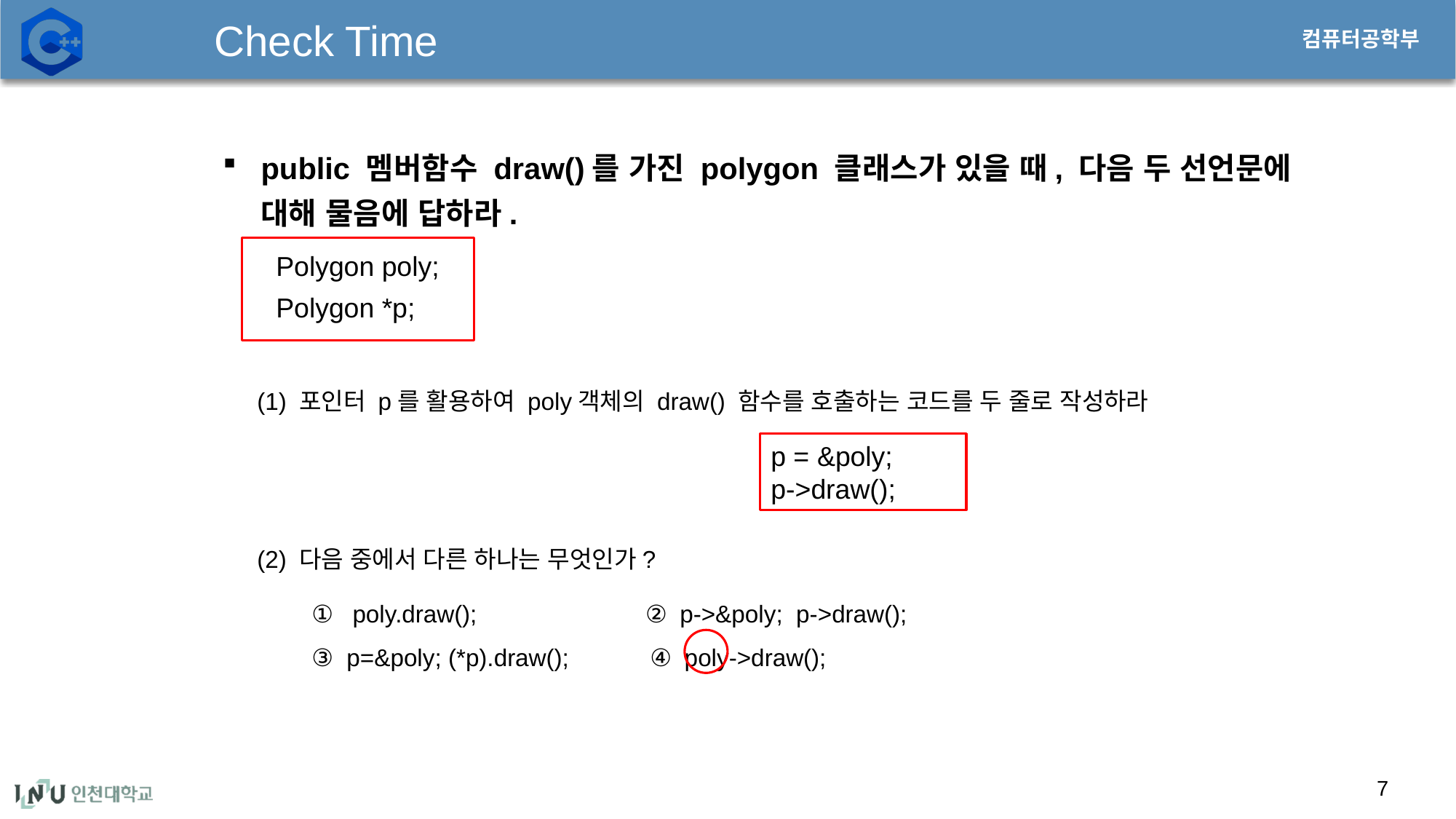

# Check Time
7
public 멤버함수 draw()를 가진 polygon 클래스가 있을 때, 다음 두 선언문에 대해 물음에 답하라.
Polygon poly;
Polygon *p;

(1) 포인터 p를 활용하여 poly객체의 draw() 함수를 호출하는 코드를 두 줄로 작성하라
p = &poly;
p->draw();
(2) 다음 중에서 다른 하나는 무엇인가?

poly.draw();                         ②  p->&poly;  p->draw();
③  p=&poly; (*p).draw();            ④  poly->draw();